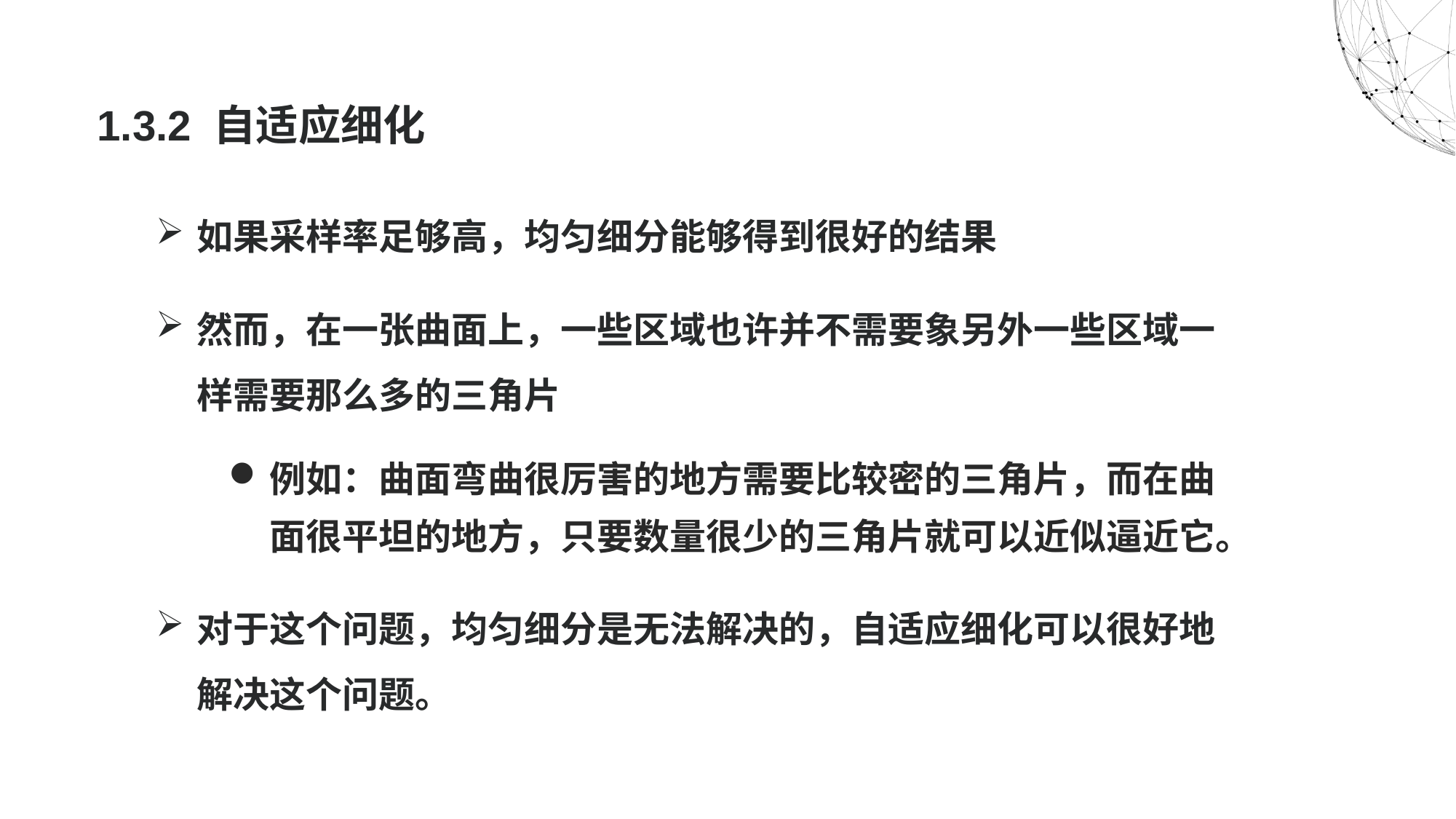

# 1.3.2 自适应细化
如果采样率足够高，均匀细分能够得到很好的结果
然而，在一张曲面上，一些区域也许并不需要象另外一些区域一样需要那么多的三角片
例如：曲面弯曲很厉害的地方需要比较密的三角片，而在曲面很平坦的地方，只要数量很少的三角片就可以近似逼近它。
对于这个问题，均匀细分是无法解决的，自适应细化可以很好地解决这个问题。